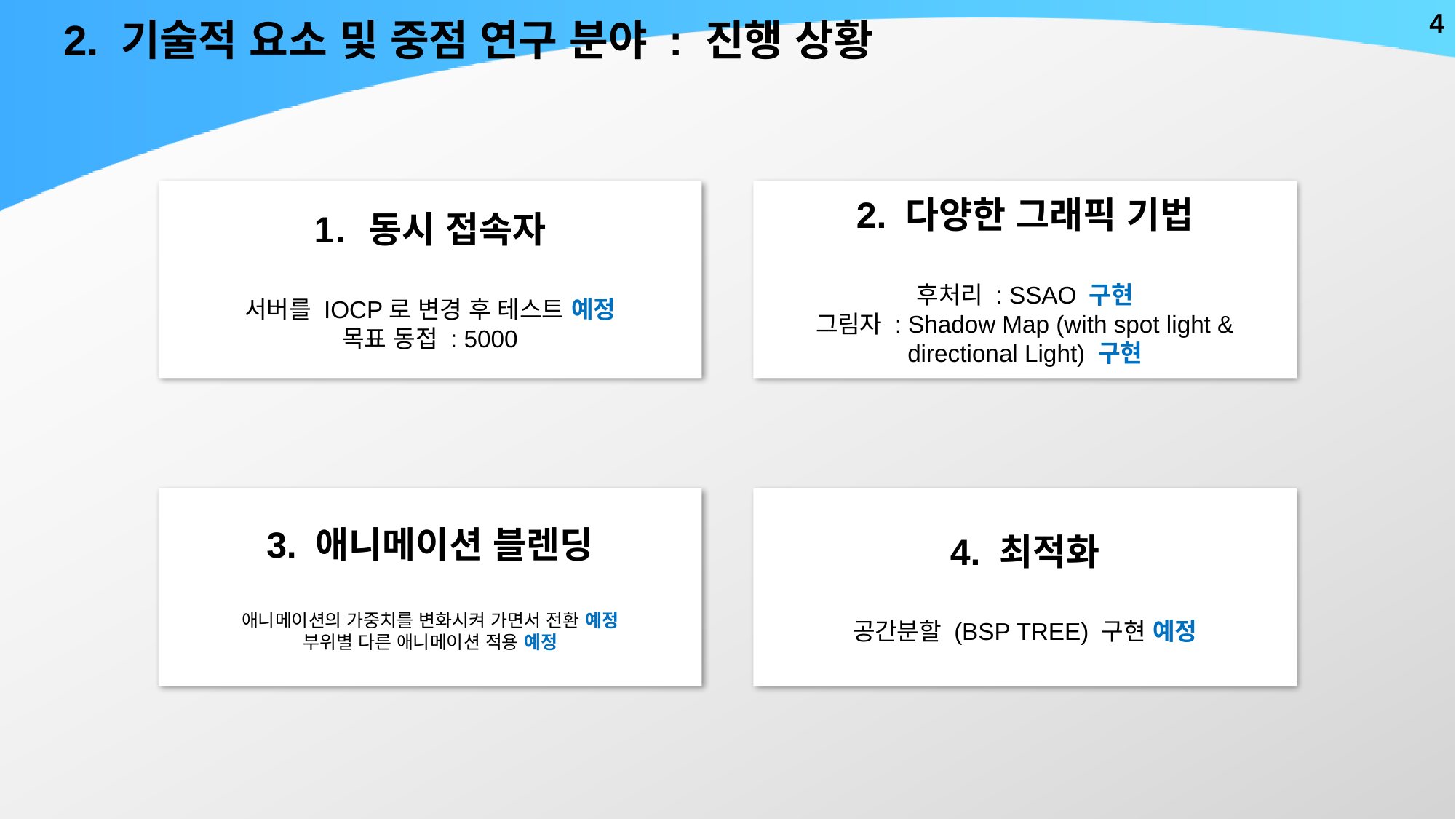

4
2. 기술적 요소 및 중점 연구 분야 : 진행 상황
2. 다양한 그래픽 기법

후처리 : SSAO 구현
그림자 : Shadow Map (with spot light & directional Light) 구현
동시 접속자

서버를 IOCP로 변경 후 테스트 예정
목표 동접 : 5000
4. 최적화

공간분할 (BSP TREE) 구현 예정
3. 애니메이션 블렌딩

애니메이션의 가중치를 변화시켜 가면서 전환 예정
부위별 다른 애니메이션 적용 예정